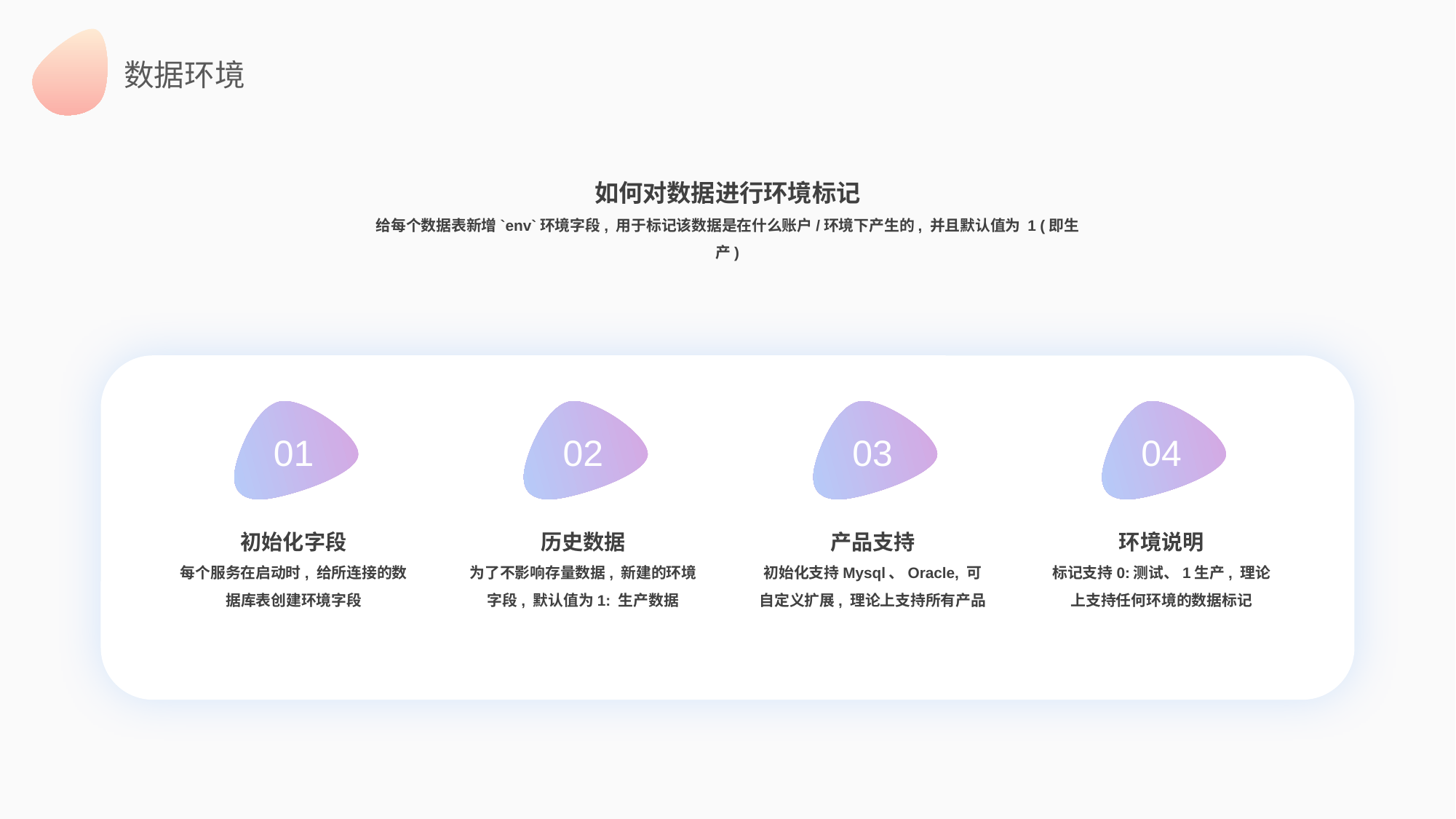

数据环境
如何对数据进行环境标记
给每个数据表新增`env`环境字段, 用于标记该数据是在什么账户/环境下产生的, 并且默认值为 1 (即生产)

01
初始化字段
每个服务在启动时, 给所连接的数据库表创建环境字段

02
历史数据
为了不影响存量数据, 新建的环境字段, 默认值为1: 生产数据

03
产品支持
初始化支持Mysql、Oracle, 可自定义扩展, 理论上支持所有产品

04
环境说明
标记支持0:测试、1生产, 理论上支持任何环境的数据标记